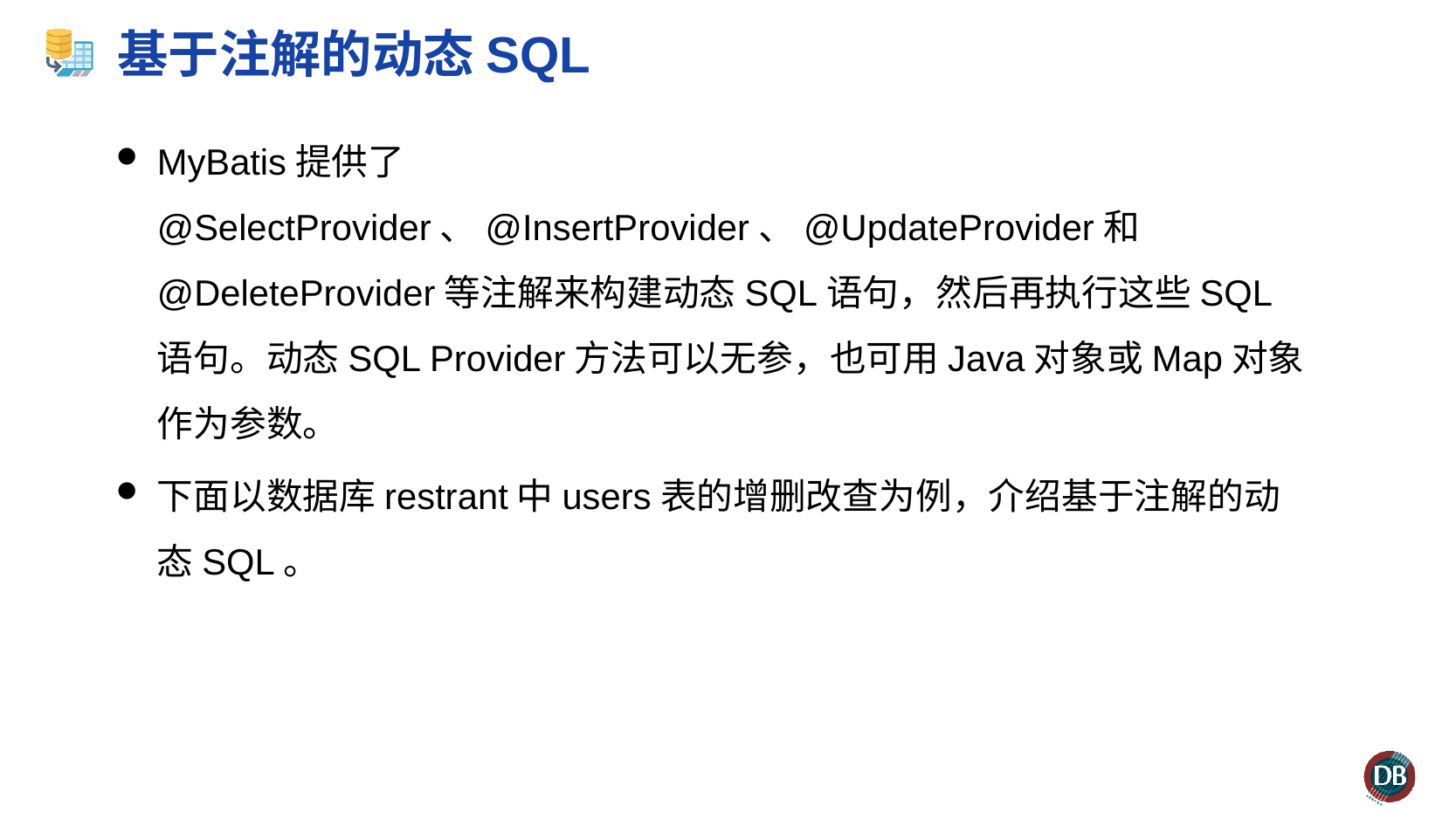

# 基于注解的动态SQL
MyBatis提供了@SelectProvider、@InsertProvider、@UpdateProvider和@DeleteProvider等注解来构建动态SQL语句，然后再执行这些SQL语句。动态SQL Provider方法可以无参，也可用Java对象或Map对象作为参数。
下面以数据库restrant中users表的增删改查为例，介绍基于注解的动态SQL。